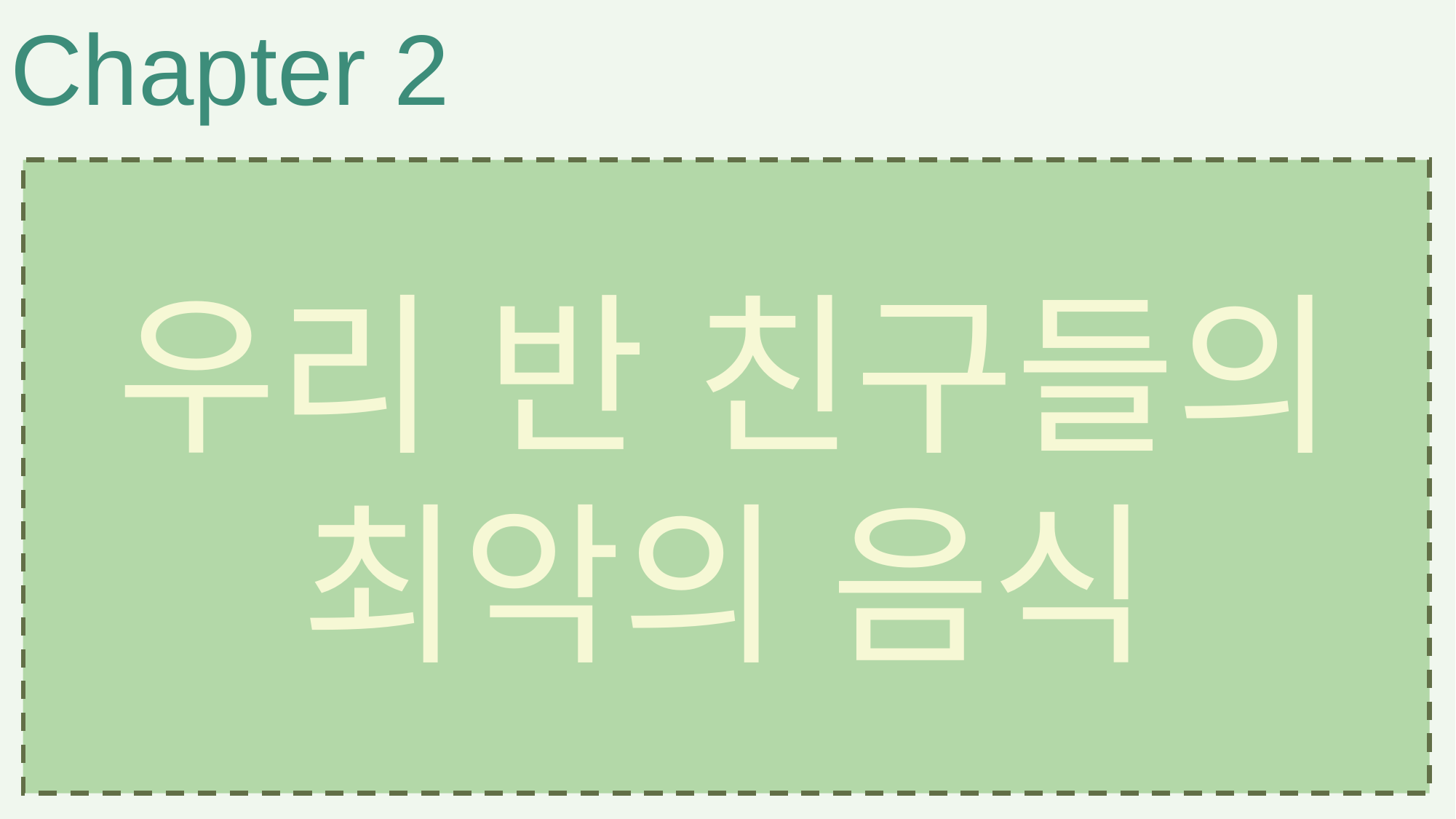

Chapter 2

우리 반 친구들의
최악의 음식